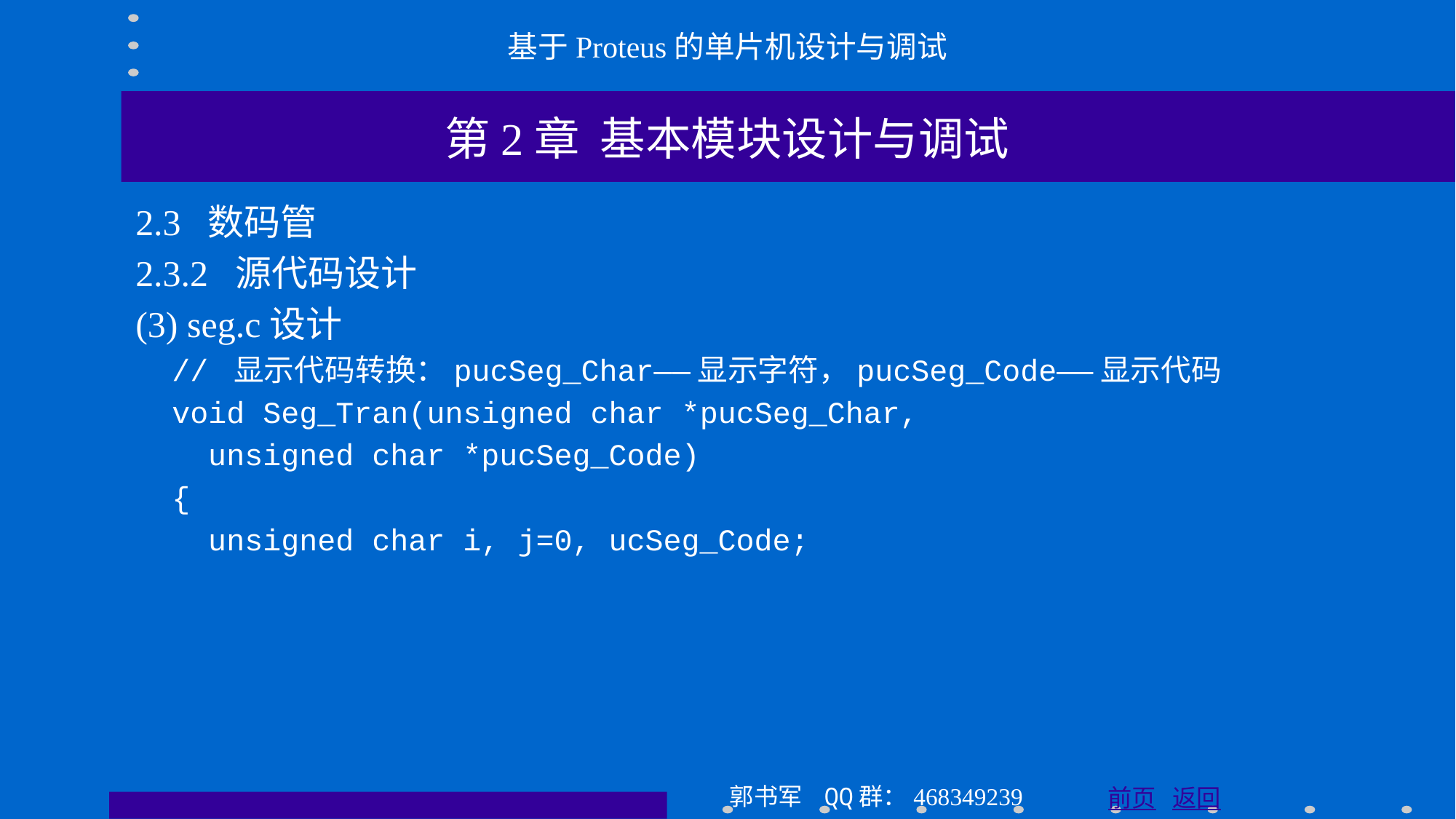

基于Proteus的单片机设计与调试
第2章  基本模块设计与调试
2.3  数码管
2.3.2  源代码设计
(3) seg.c设计
  // 显示代码转换：pucSeg_Char——显示字符，pucSeg_Code——显示代码
  void Seg_Tran(unsigned char *pucSeg_Char,
    unsigned char *pucSeg_Code)
  {
    unsigned char i, j=0, ucSeg_Code;

郭书军   QQ群：468349239
前页   返回